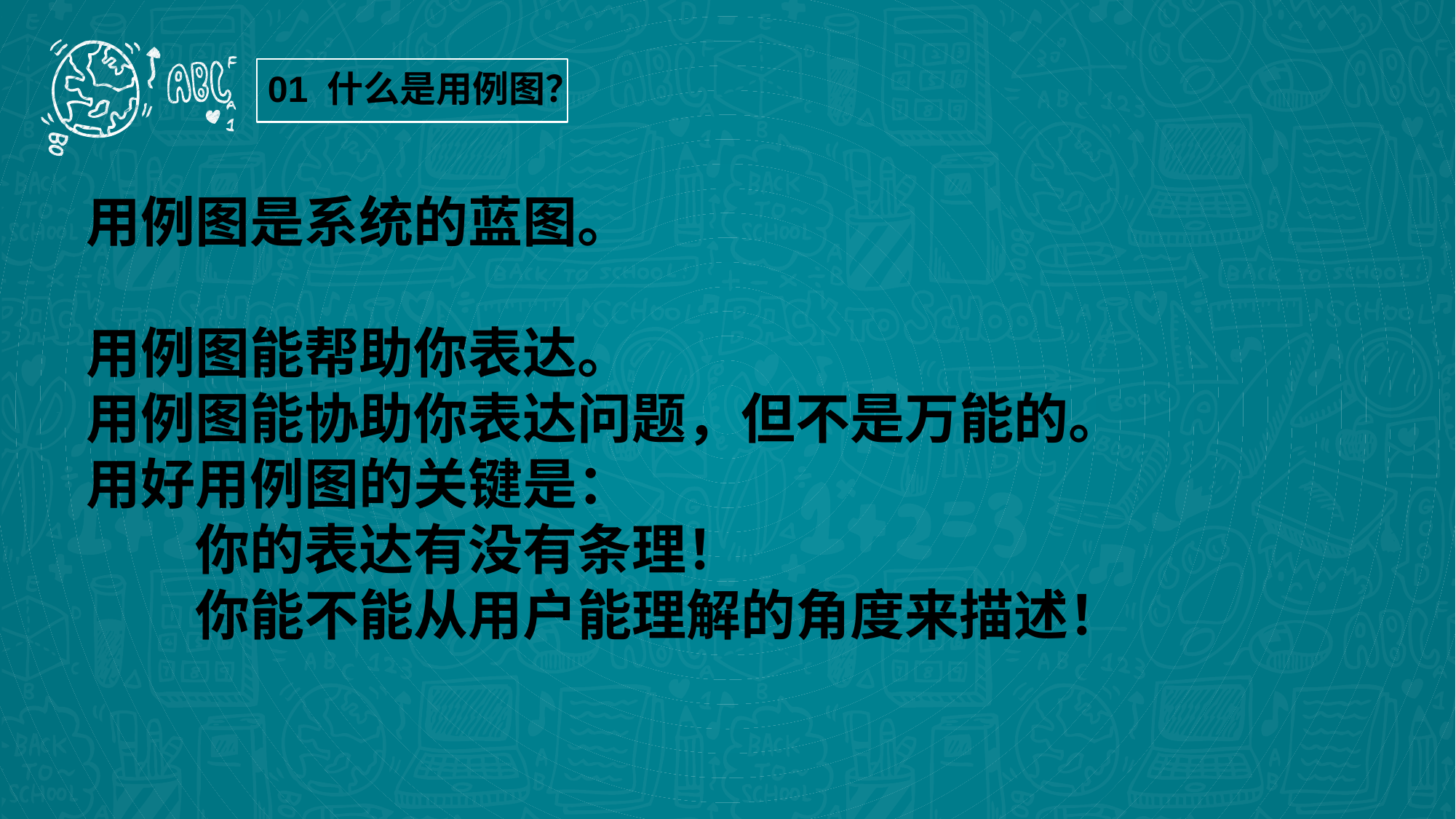

01 什么是用例图？
用例图是系统的蓝图。

用例图能帮助你表达。
用例图能协助你表达问题，但不是万能的。
用好用例图的关键是：
	你的表达有没有条理！
	你能不能从用户能理解的角度来描述！